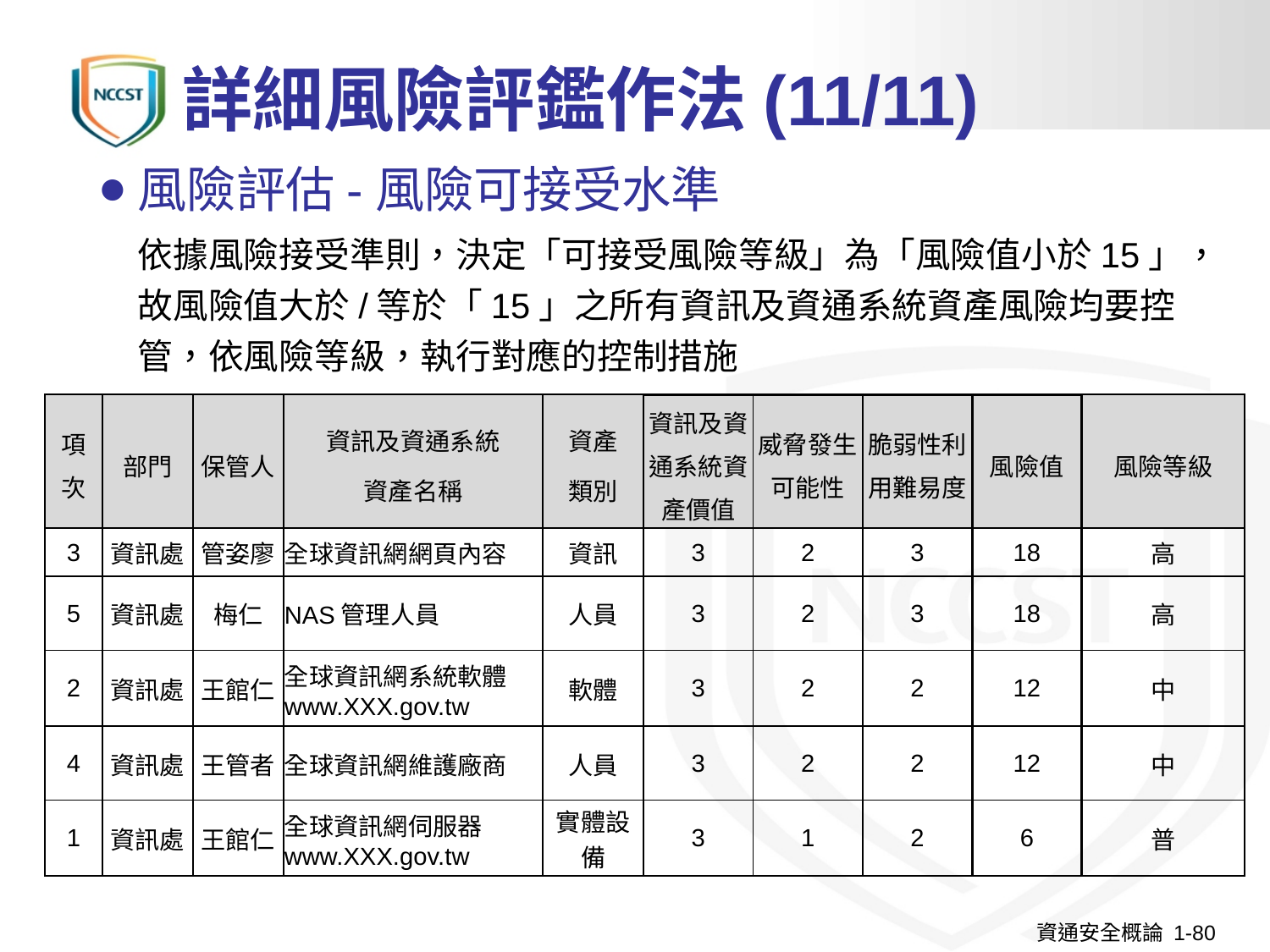

# 詳細風險評鑑作法(11/11)
風險評估-風險可接受水準
依據風險接受準則，決定「可接受風險等級」為「風險值小於15」，故風險值大於/等於「15」之所有資訊及資通系統資產風險均要控管，依風險等級，執行對應的控制措施
| 項次 | 部門 | 保管人 | 資訊及資通系統 資產名稱 | 資產 類別 | 資訊及資通系統資產價值 | 威脅發生可能性 | 脆弱性利用難易度 | 風險值 | 風險等級 |
| --- | --- | --- | --- | --- | --- | --- | --- | --- | --- |
| 3 | 資訊處 | 管姿廖 | 全球資訊網網頁內容 | 資訊 | 3 | 2 | 3 | 18 | 高 |
| 5 | 資訊處 | 梅仁 | NAS管理人員 | 人員 | 3 | 2 | 3 | 18 | 高 |
| 2 | 資訊處 | 王館仁 | 全球資訊網系統軟體www.XXX.gov.tw | 軟體 | 3 | 2 | 2 | 12 | 中 |
| 4 | 資訊處 | 王管者 | 全球資訊網維護廠商 | 人員 | 3 | 2 | 2 | 12 | 中 |
| 1 | 資訊處 | 王館仁 | 全球資訊網伺服器www.XXX.gov.tw | 實體設備 | 3 | 1 | 2 | 6 | 普 |